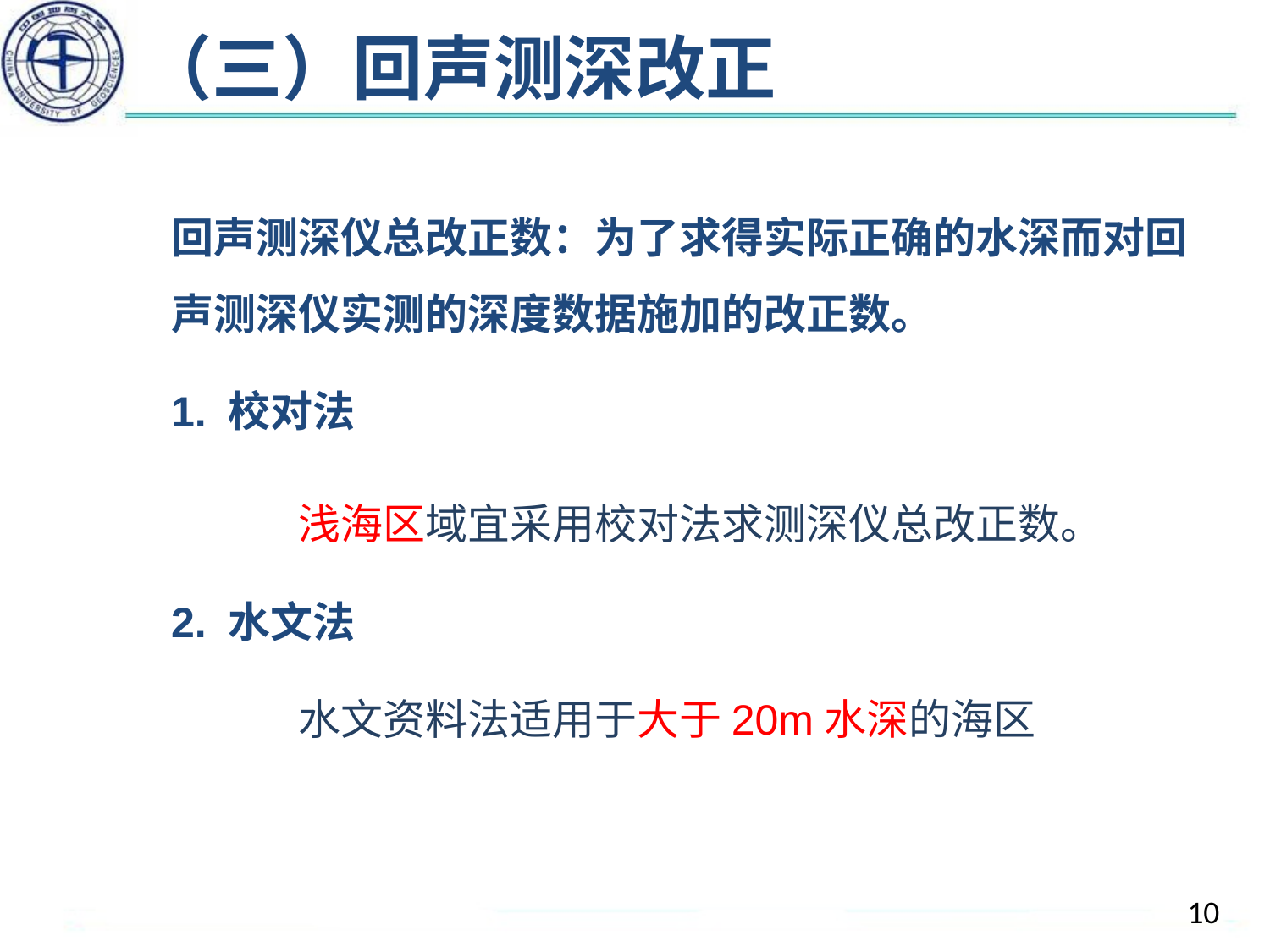

# （三）回声测深改正
回声测深仪总改正数：为了求得实际正确的水深而对回声测深仪实测的深度数据施加的改正数。
1. 校对法
	浅海区域宜采用校对法求测深仪总改正数。
2. 水文法
	水文资料法适用于大于20m水深的海区